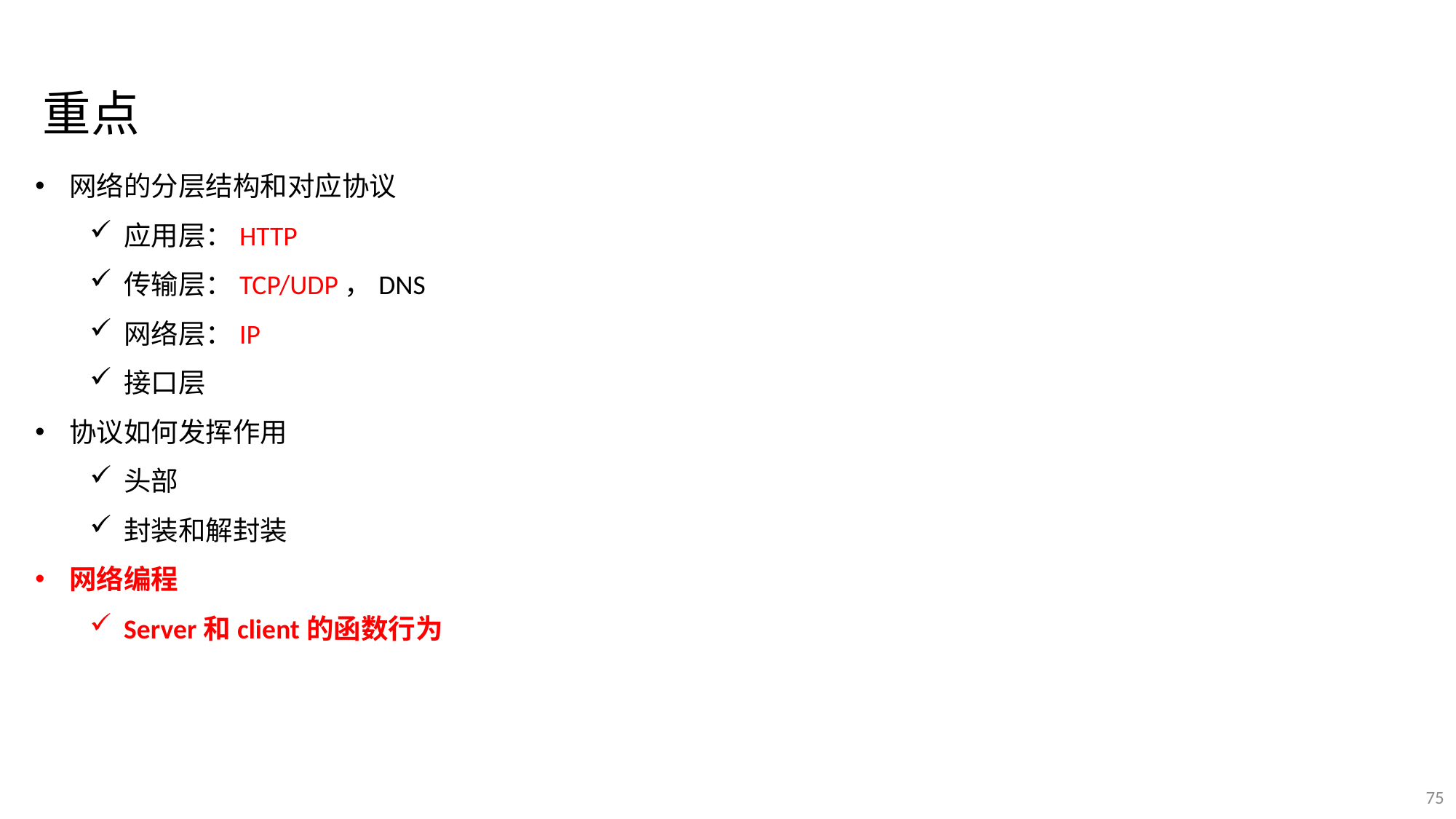

重点
网络的分层结构和对应协议
应用层：HTTP
传输层：TCP/UDP，DNS
网络层：IP
接口层
协议如何发挥作用
头部
封装和解封装
网络编程
Server和client的函数行为
75